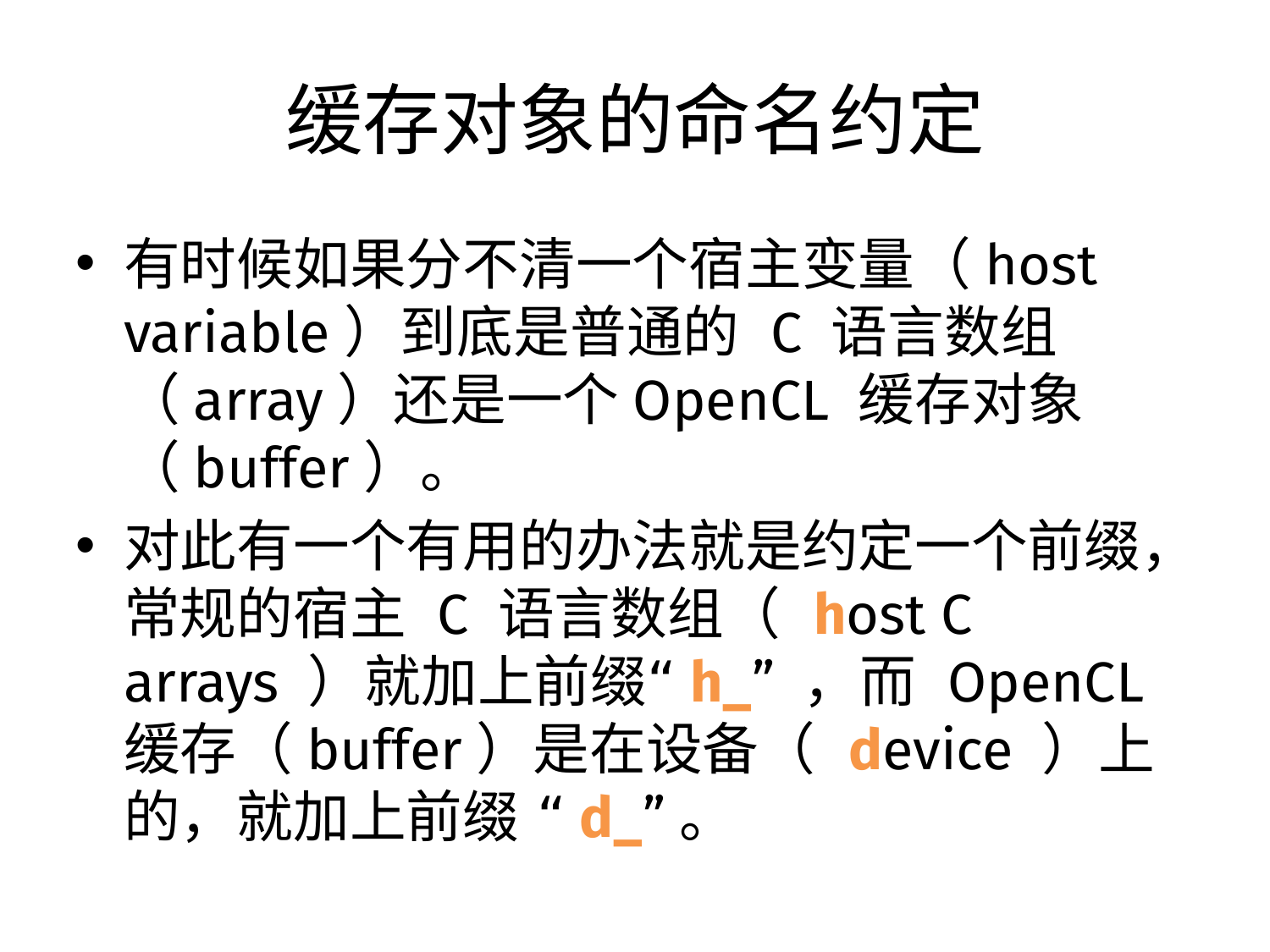

缓存对象的命名约定
有时候如果分不清一个宿主变量（host variable）到底是普通的 C 语言数组（array）还是一个OpenCL 缓存对象（buffer）。
对此有一个有用的办法就是约定一个前缀，常规的宿主 C 语言数组（ host C arrays ）就加上前缀“h_” ，而 OpenCL 缓存（buffer）是在设备（ device ）上的，就加上前缀 “d_”。